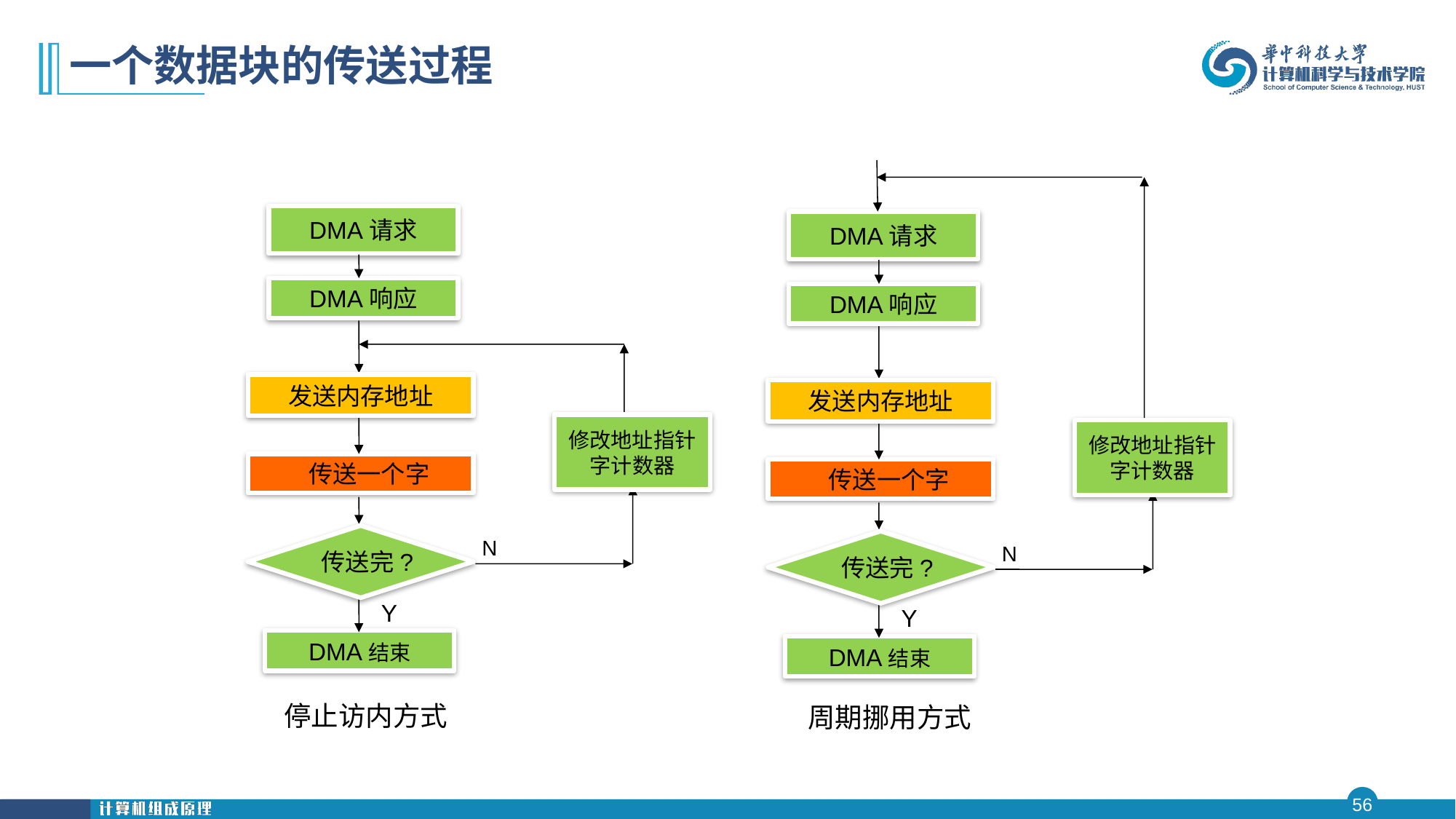

# 一个数据块的传送过程

DMA请求

DMA响应

发送内存地址
修改地址指针
字计数器

  传送一个字

传送完?
N

Y

DMA结束
DMA请求

DMA响应

发送内存地址
修改地址指针
字计数器

  传送一个字

传送完?
N

Y

DMA结束
停止访内方式
周期挪用方式